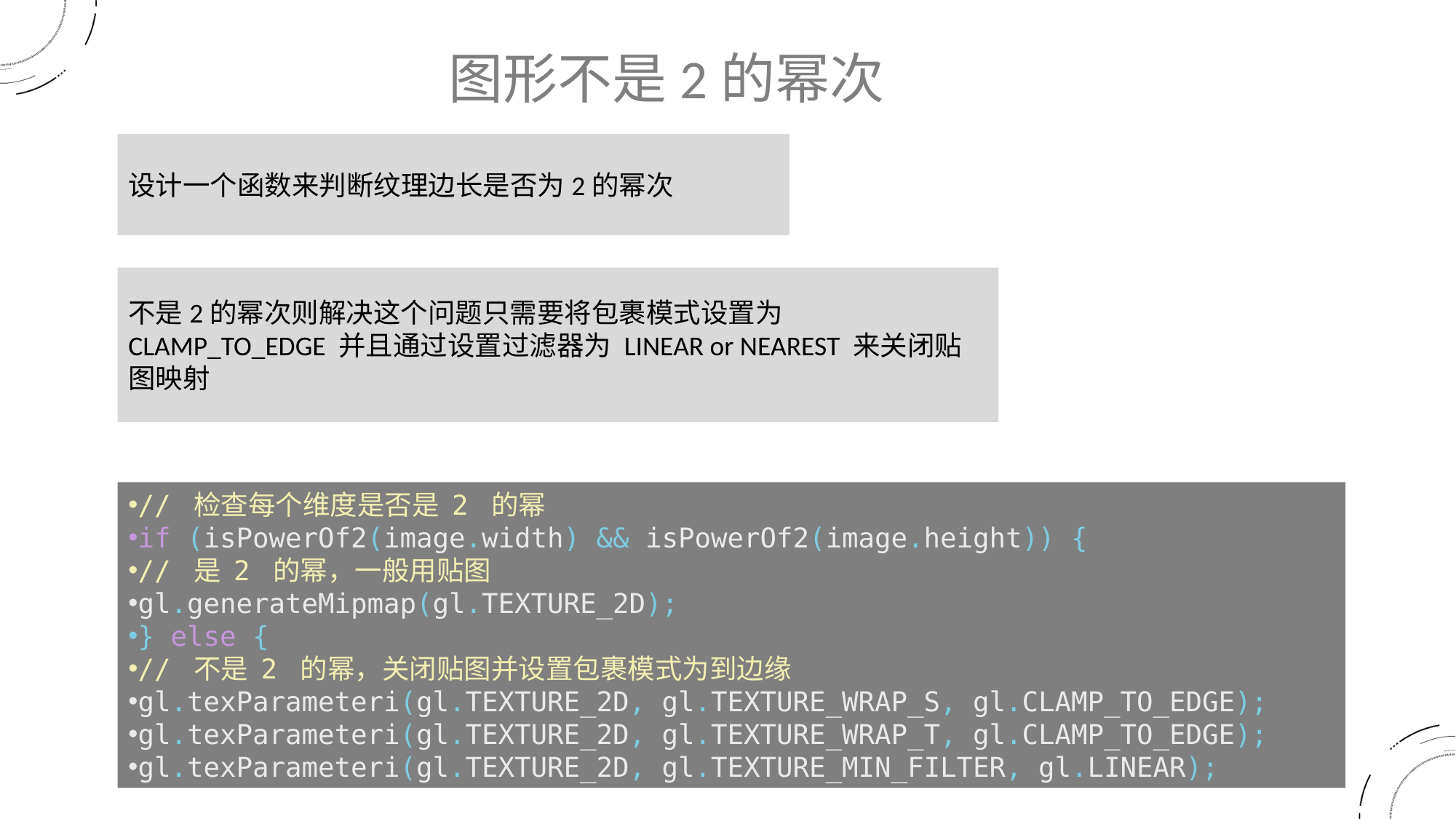

图形不是2的幂次
设计一个函数来判断纹理边长是否为2的幂次
不是2的幂次则解决这个问题只需要将包裹模式设置为 CLAMP_TO_EDGE 并且通过设置过滤器为 LINEAR or NEAREST 来关闭贴图映射
// 检查每个维度是否是 2 的幂
if (isPowerOf2(image.width) && isPowerOf2(image.height)) {
// 是 2 的幂，一般用贴图
gl.generateMipmap(gl.TEXTURE_2D);
} else {
// 不是 2 的幂，关闭贴图并设置包裹模式为到边缘
gl.texParameteri(gl.TEXTURE_2D, gl.TEXTURE_WRAP_S, gl.CLAMP_TO_EDGE);
gl.texParameteri(gl.TEXTURE_2D, gl.TEXTURE_WRAP_T, gl.CLAMP_TO_EDGE);
gl.texParameteri(gl.TEXTURE_2D, gl.TEXTURE_MIN_FILTER, gl.LINEAR);